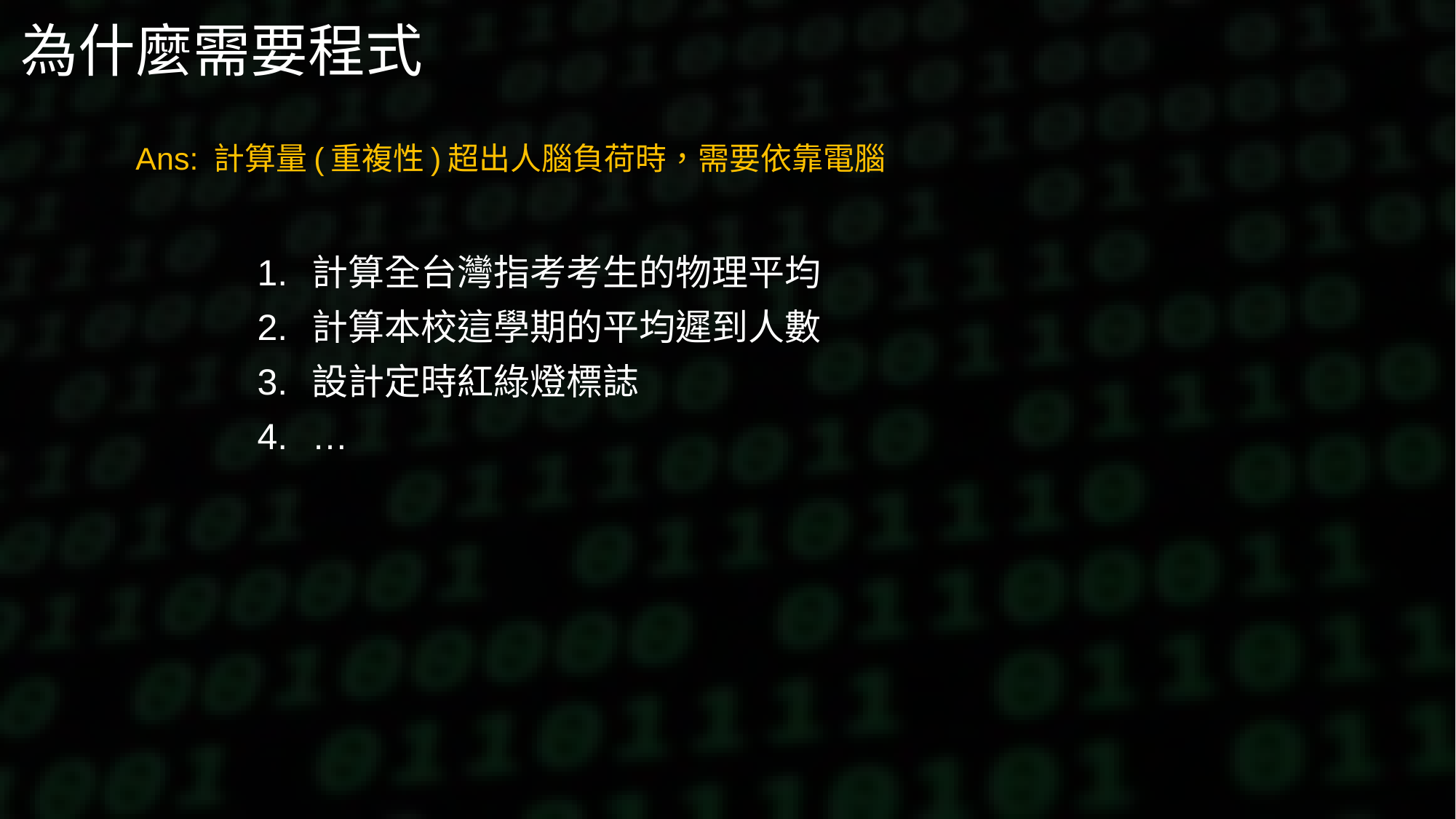

# 為什麼需要程式
Ans: 計算量(重複性)超出人腦負荷時，需要依靠電腦
計算全台灣指考考生的物理平均
計算本校這學期的平均遲到人數
設計定時紅綠燈標誌
…